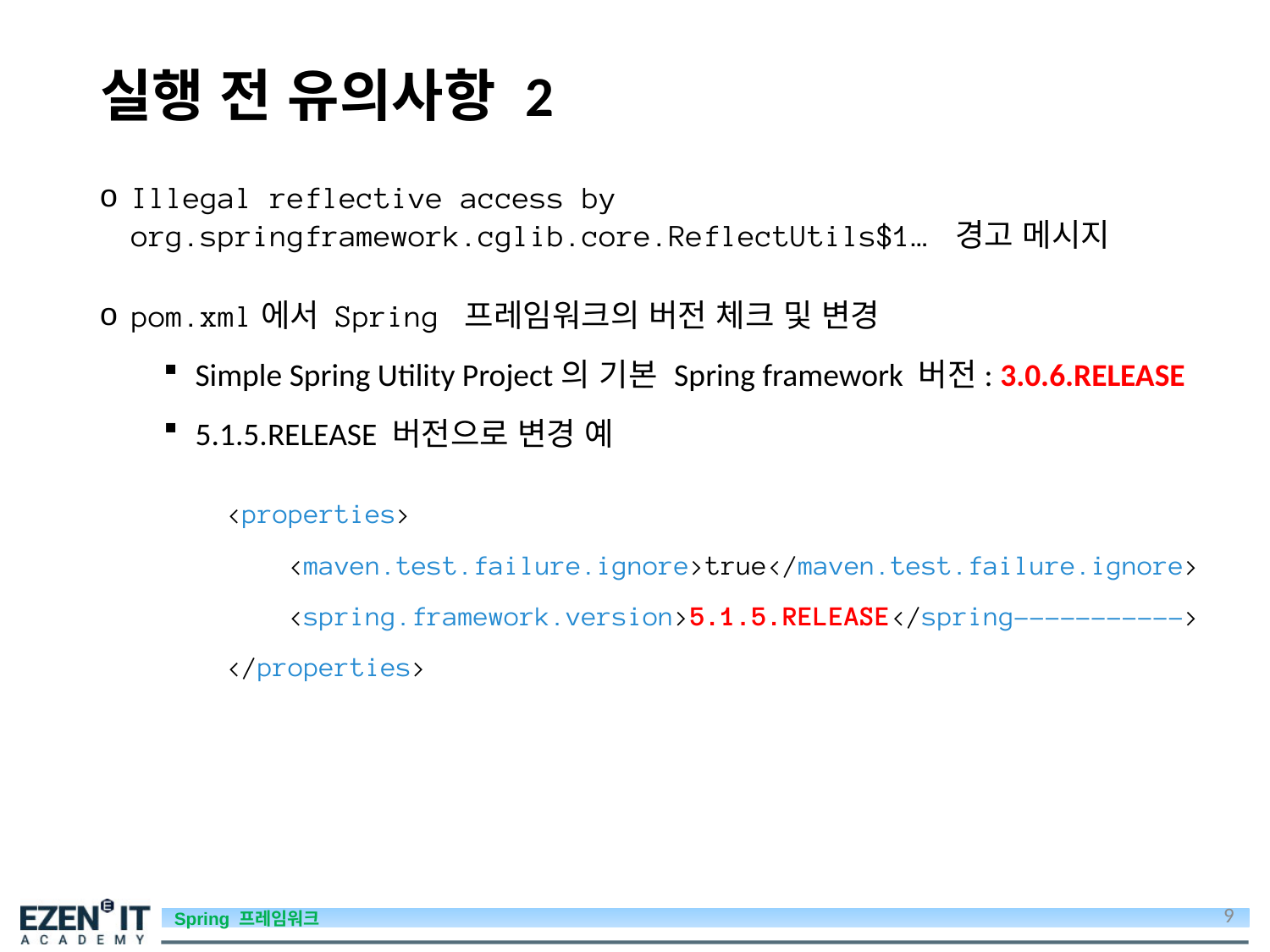

# 실행 전 유의사항 2
Illegal reflective access by org.springframework.cglib.core.ReflectUtils$1… 경고 메시지
pom.xml에서 Spring 프레임워크의 버전 체크 및 변경
Simple Spring Utility Project의 기본 Spring framework 버전: 3.0.6.RELEASE
5.1.5.RELEASE 버전으로 변경 예
	<properties>
	    <maven.test.failure.ignore>true</maven.test.failure.ignore>
	    <spring.framework.version>5.1.5.RELEASE</spring----------->
	</properties>
9